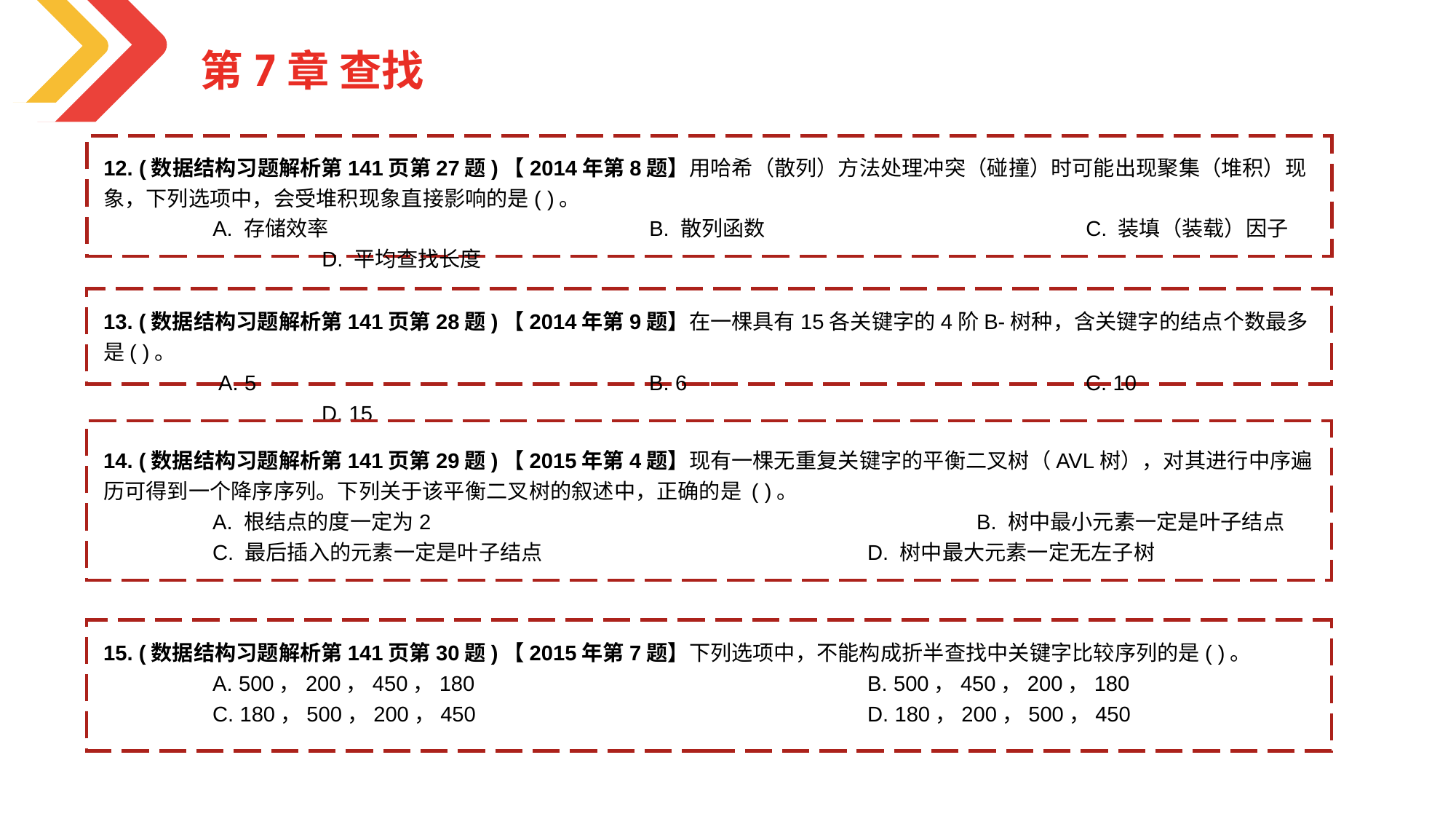

第7章 查找

12. (数据结构习题解析第141页第27题)【2014年第8题】用哈希（散列）方法处理冲突（碰撞）时可能出现聚集（堆积）现象，下列选项中，会受堆积现象直接影响的是( )。
	A. 存储效率			B. 散列函数			C. 装填（装载）因子			D. 平均查找长度

13. (数据结构习题解析第141页第28题)【2014年第9题】在一棵具有15各关键字的4阶B-树种，含关键字的结点个数最多是( )。
	 A. 5				B. 6				C. 10				D. 15

14. (数据结构习题解析第141页第29题)【2015年第4题】现有一棵无重复关键字的平衡二叉树（AVL树），对其进行中序遍历可得到一个降序序列。下列关于该平衡二叉树的叙述中，正确的是 ( )。
	A. 根结点的度一定为2					B. 树中最小元素一定是叶子结点
	C. 最后插入的元素一定是叶子结点			D. 树中最大元素一定无左子树

15. (数据结构习题解析第141页第30题)【2015年第7题】下列选项中，不能构成折半查找中关键字比较序列的是( )。
	A. 500，200，450，180				B. 500，450，200，180
	C. 180，500，200，450				D. 180，200，500，450